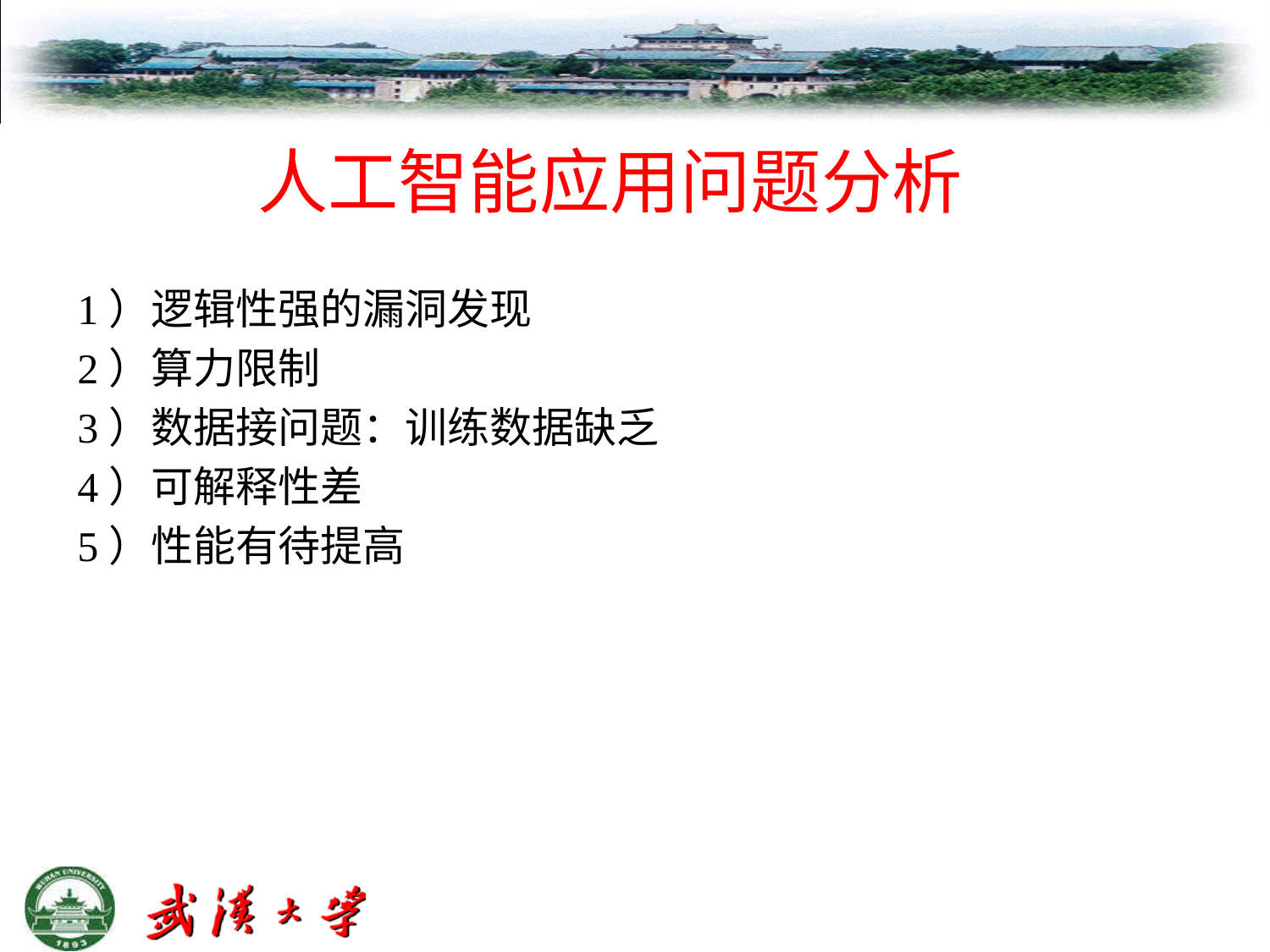

# 人工智能应用问题分析
1）逻辑性强的漏洞发现
2）算力限制
3）数据接问题：训练数据缺乏
4）可解释性差
5）性能有待提高